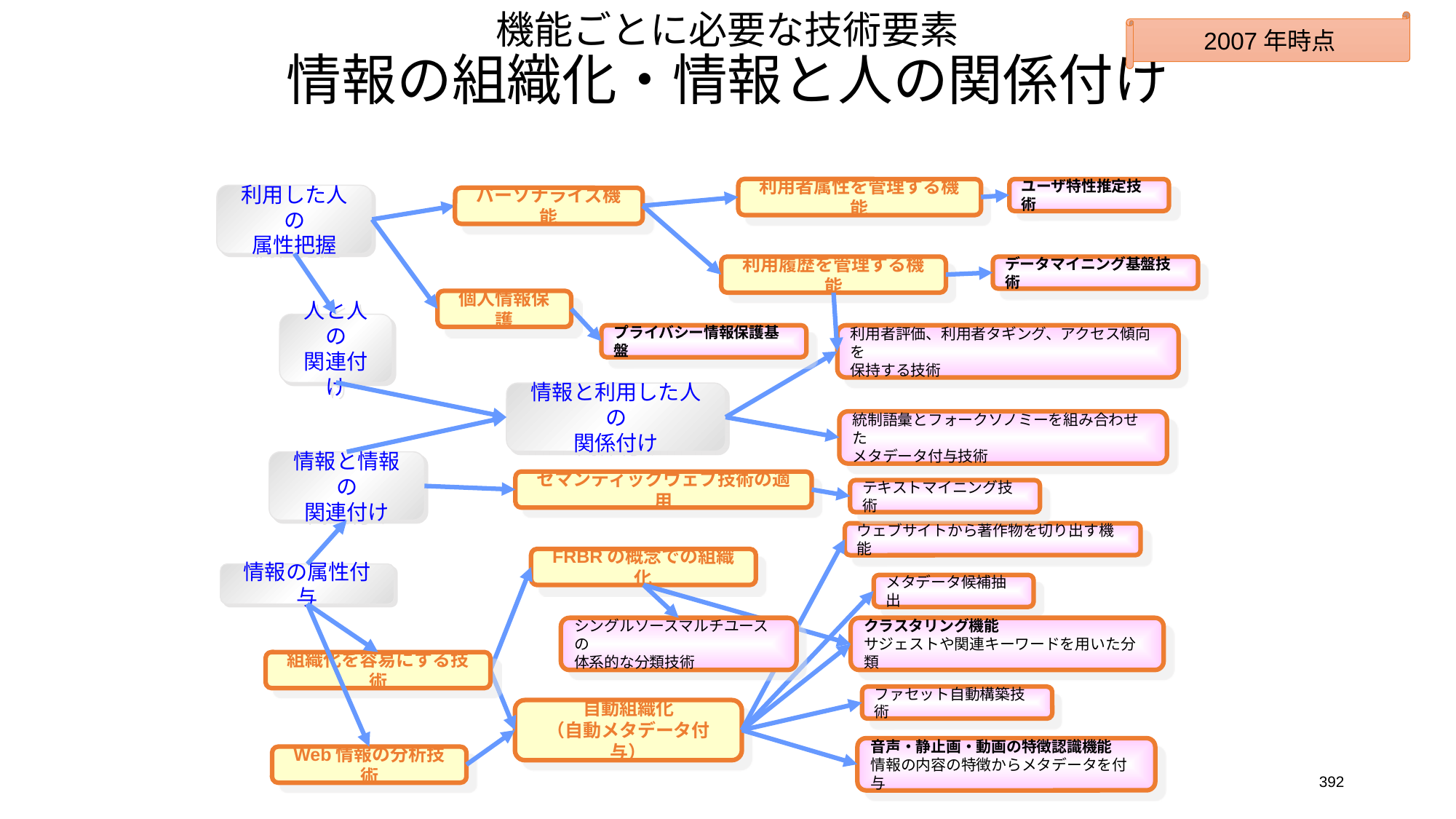

# 機能ごとに必要な技術要素 情報の組織化・情報と人の関係付け
2007年時点
利用者属性を管理する機能
ユーザ特性推定技術
利用した人の
属性把握
パーソナライズ機能
利用履歴を管理する機能
データマイニング基盤技術
個人情報保護
人と人の
関連付け
利用者評価、利用者タギング、アクセス傾向を
保持する技術
プライバシー情報保護基盤
情報と利用した人の
関係付け
統制語彙とフォークソノミーを組み合わせた
メタデータ付与技術
情報と情報の
関連付け
セマンティックウェブ技術の適用
テキストマイニング技術
ウェブサイトから著作物を切り出す機能
FRBRの概念での組織化
情報の属性付与
メタデータ候補抽出
シングルソースマルチユースの
体系的な分類技術
クラスタリング機能
サジェストや関連キーワードを用いた分類
組織化を容易にする技術
ファセット自動構築技術
自動組織化
（自動メタデータ付与）
音声・静止画・動画の特徴認識機能
情報の内容の特徴からメタデータを付与
Web情報の分析技術
392